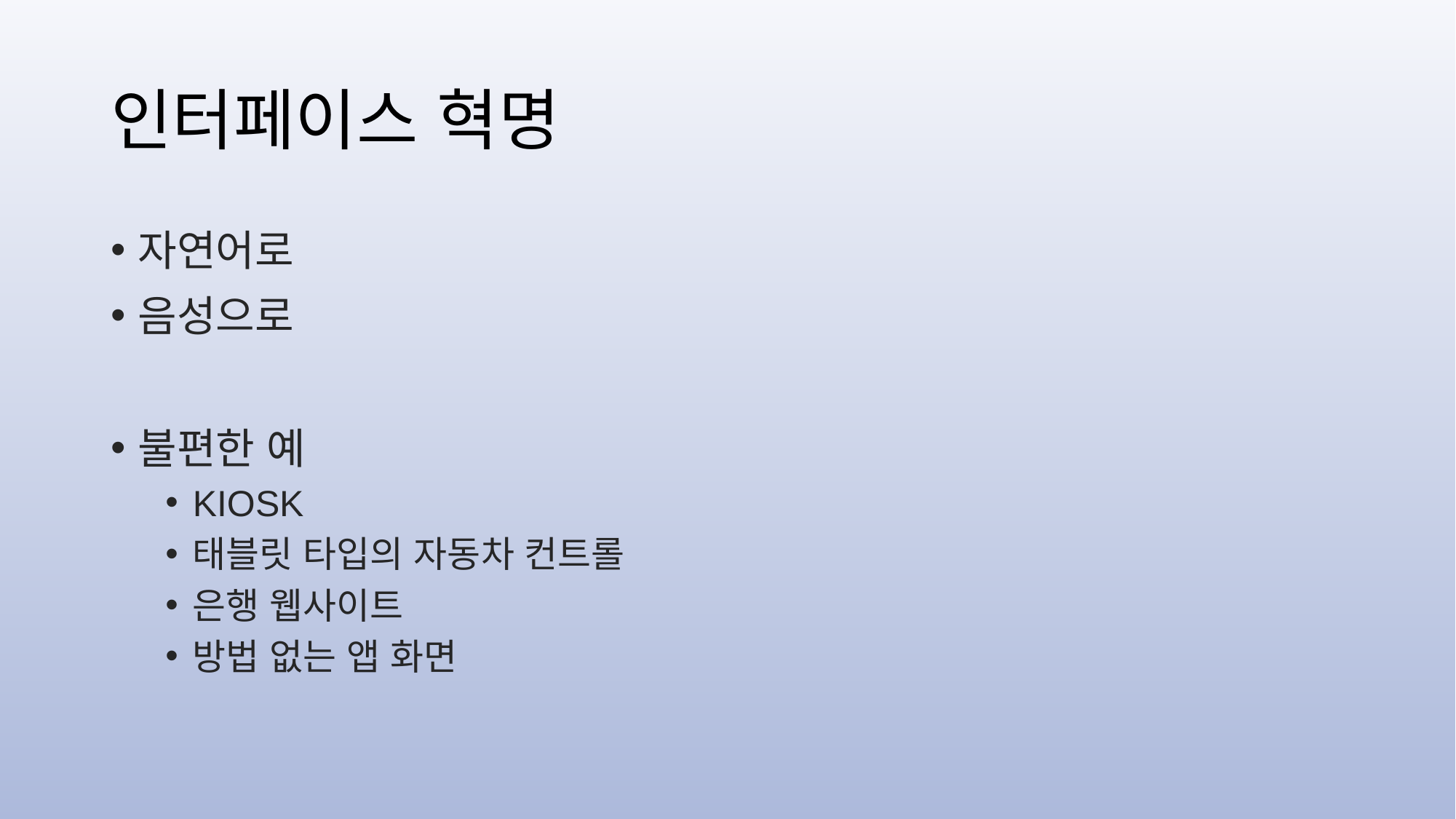

# 인터페이스 혁명
자연어로
음성으로

불편한 예
KIOSK
태블릿 타입의 자동차 컨트롤
은행 웹사이트
방법 없는 앱 화면